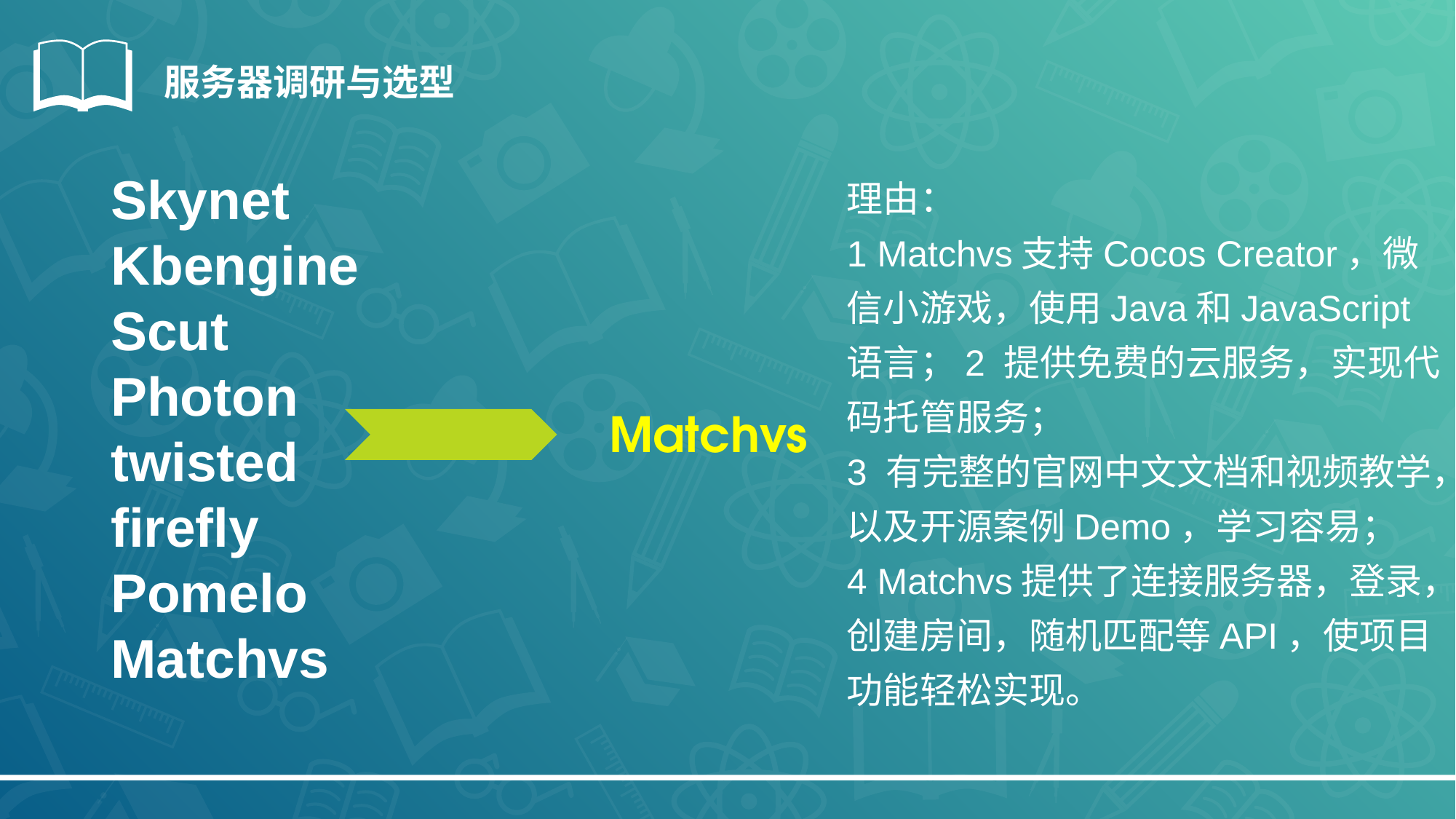

服务器调研与选型
Skynet
Kbengine
Scut
Photon
twisted
firefly
Pomelo
Matchvs
理由：
1 Matchvs支持Cocos Creator，微信小游戏，使用Java和JavaScript语言；2 提供免费的云服务，实现代码托管服务；
3 有完整的官网中文文档和视频教学，以及开源案例Demo，学习容易；
4 Matchvs提供了连接服务器，登录，创建房间，随机匹配等API，使项目功能轻松实现。

Matchvs